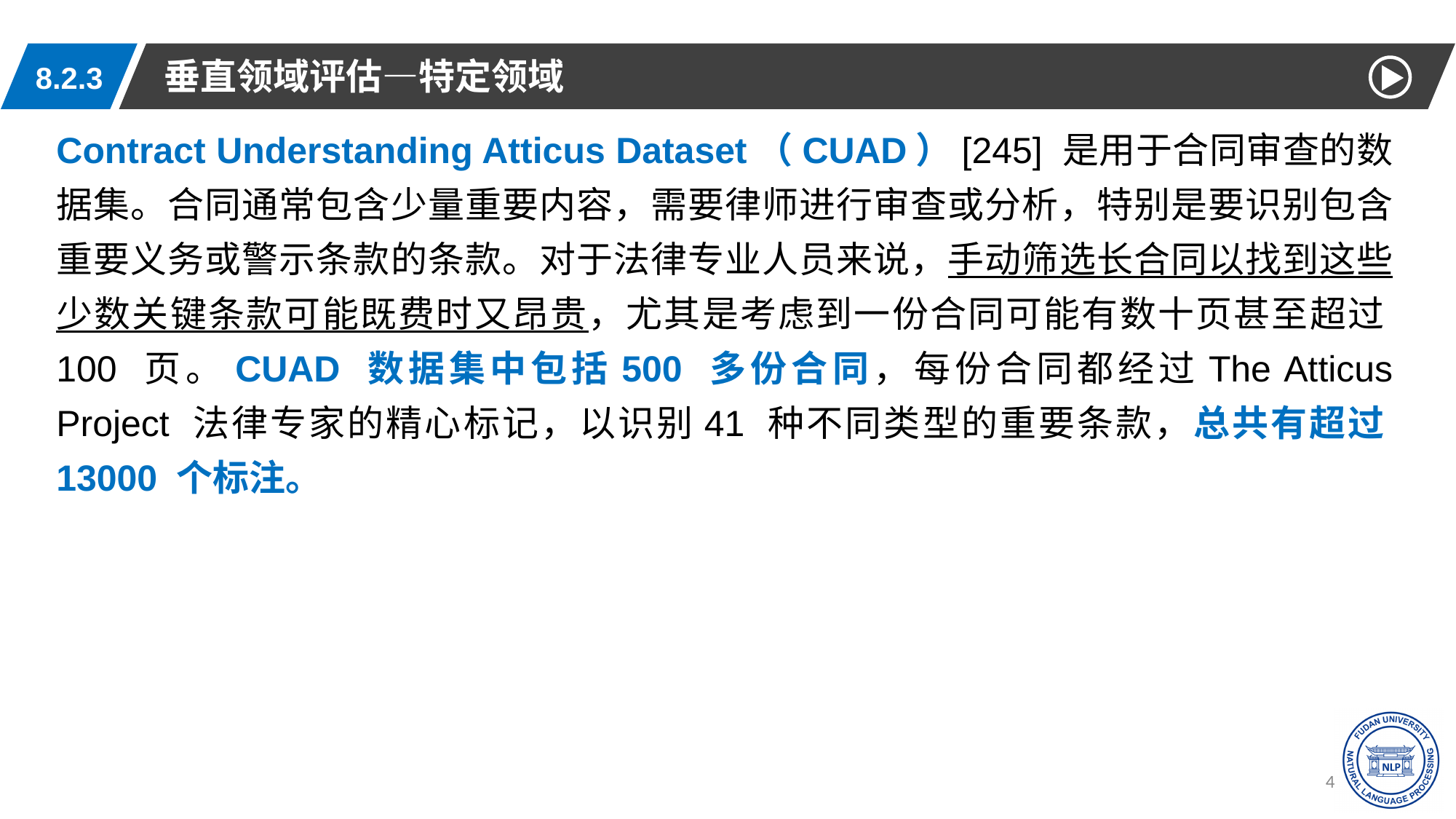

垂直领域评估—特定领域
8.2.3

Contract Understanding Atticus Dataset（CUAD）[245] 是用于合同审查的数据集。合同通常包含少量重要内容，需要律师进行审查或分析，特别是要识别包含重要义务或警示条款的条款。对于法律专业人员来说，手动筛选长合同以找到这些少数关键条款可能既费时又昂贵，尤其是考虑到一份合同可能有数十页甚至超过100 页。CUAD 数据集中包括500 多份合同，每份合同都经过The Atticus Project 法律专家的精心标记，以识别41 种不同类型的重要条款，总共有超过13000 个标注。
47